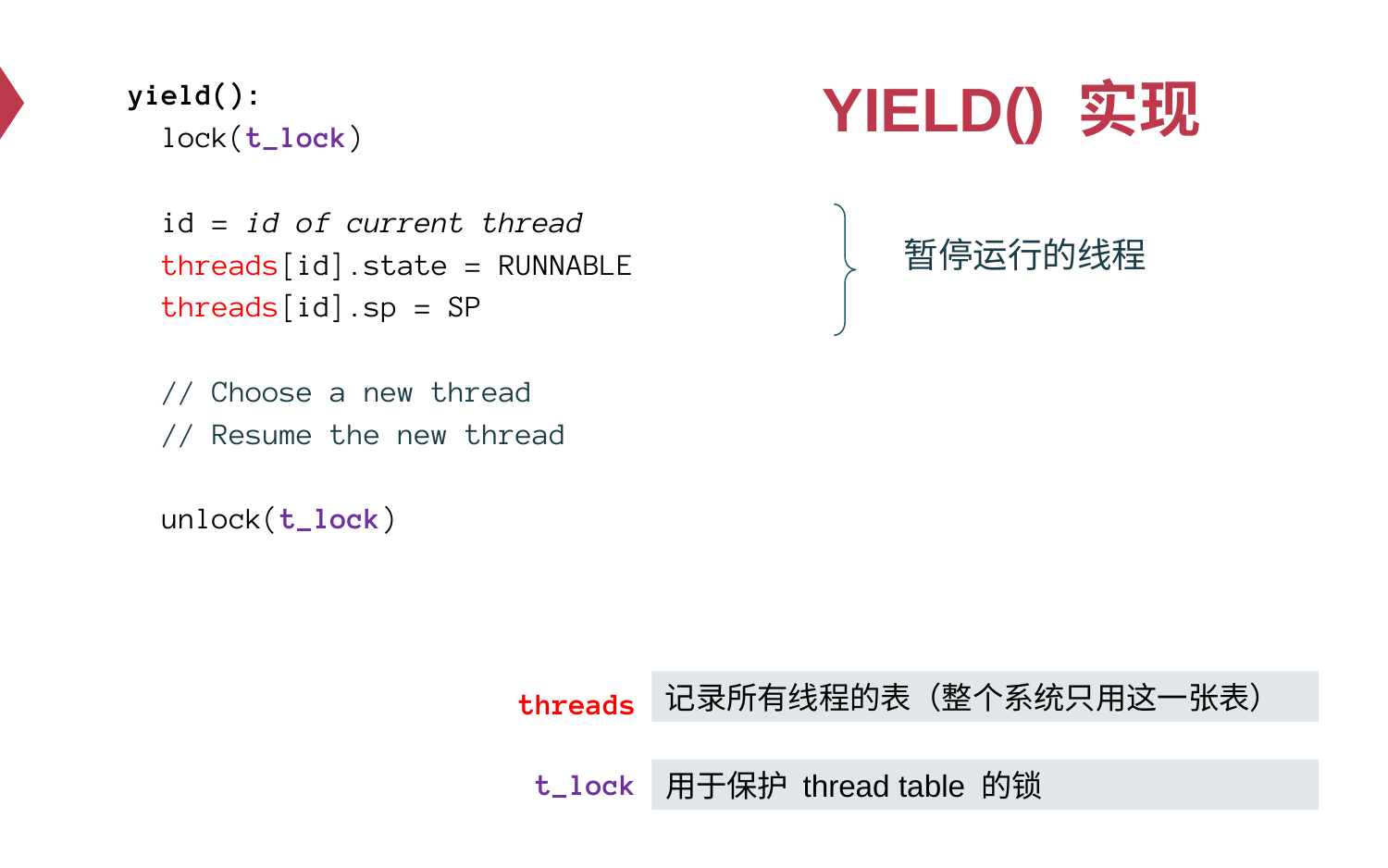

# YIELD() 实现
yield():
  lock(t_lock)

  id = id of current thread
  threads[id].state = RUNNABLE
  threads[id].sp = SP

  // Choose a new thread
  // Resume the new thread

  unlock(t_lock)

暂停运行的线程
记录所有线程的表（整个系统只用这一张表）
threads
t_lock
用于保护 thread table 的锁